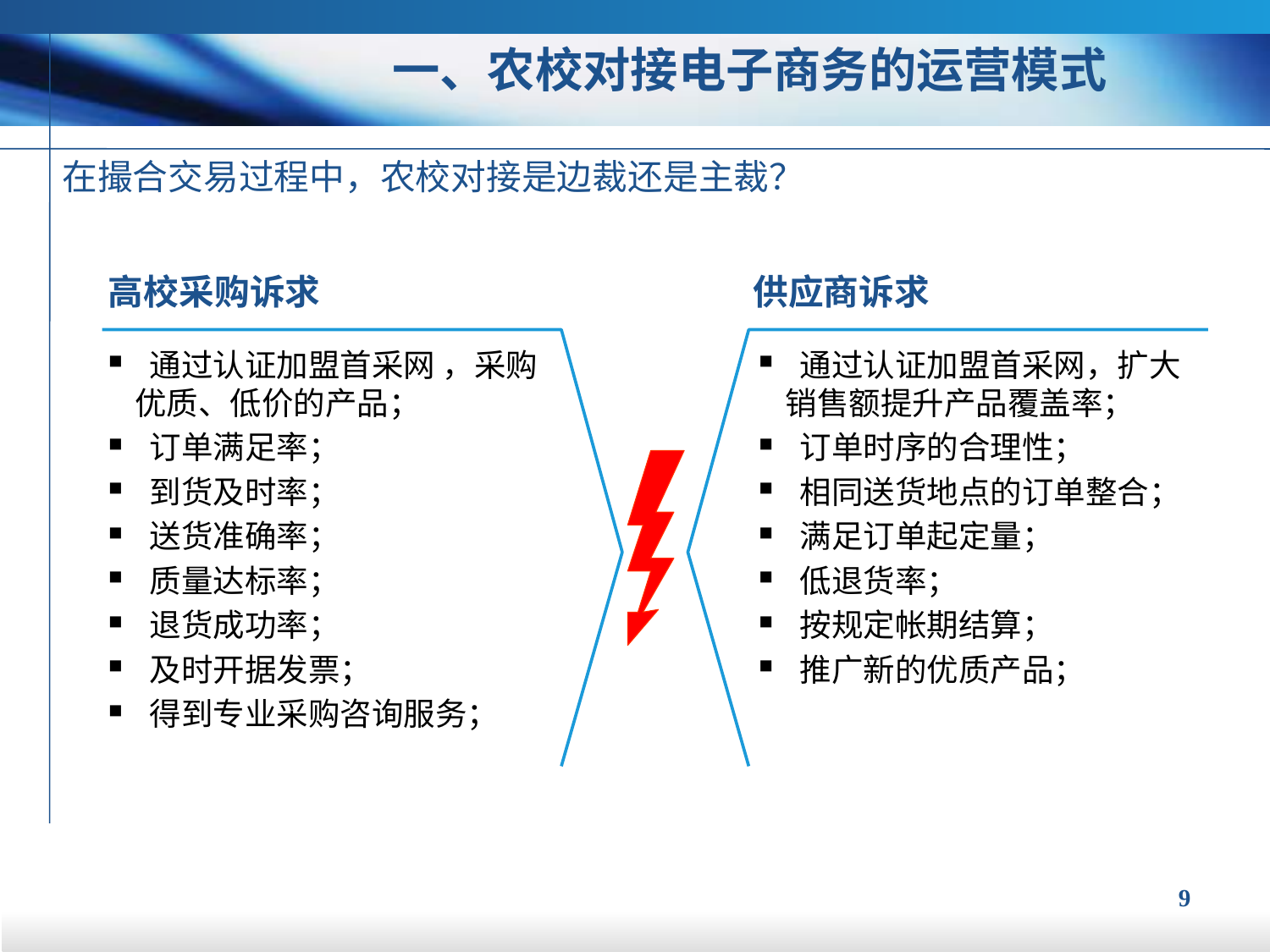

一、农校对接电子商务的运营模式
在撮合交易过程中，农校对接是边裁还是主裁？
供应商诉求
高校采购诉求

 通过认证加盟首采网 ，采购优质、低价的产品；
 订单满足率；
 到货及时率；
 送货准确率；
 质量达标率；
 退货成功率；
 及时开据发票；
 得到专业采购咨询服务；

 通过认证加盟首采网，扩大销售额提升产品覆盖率；
 订单时序的合理性；
 相同送货地点的订单整合；
 满足订单起定量；
 低退货率；
 按规定帐期结算；
 推广新的优质产品；